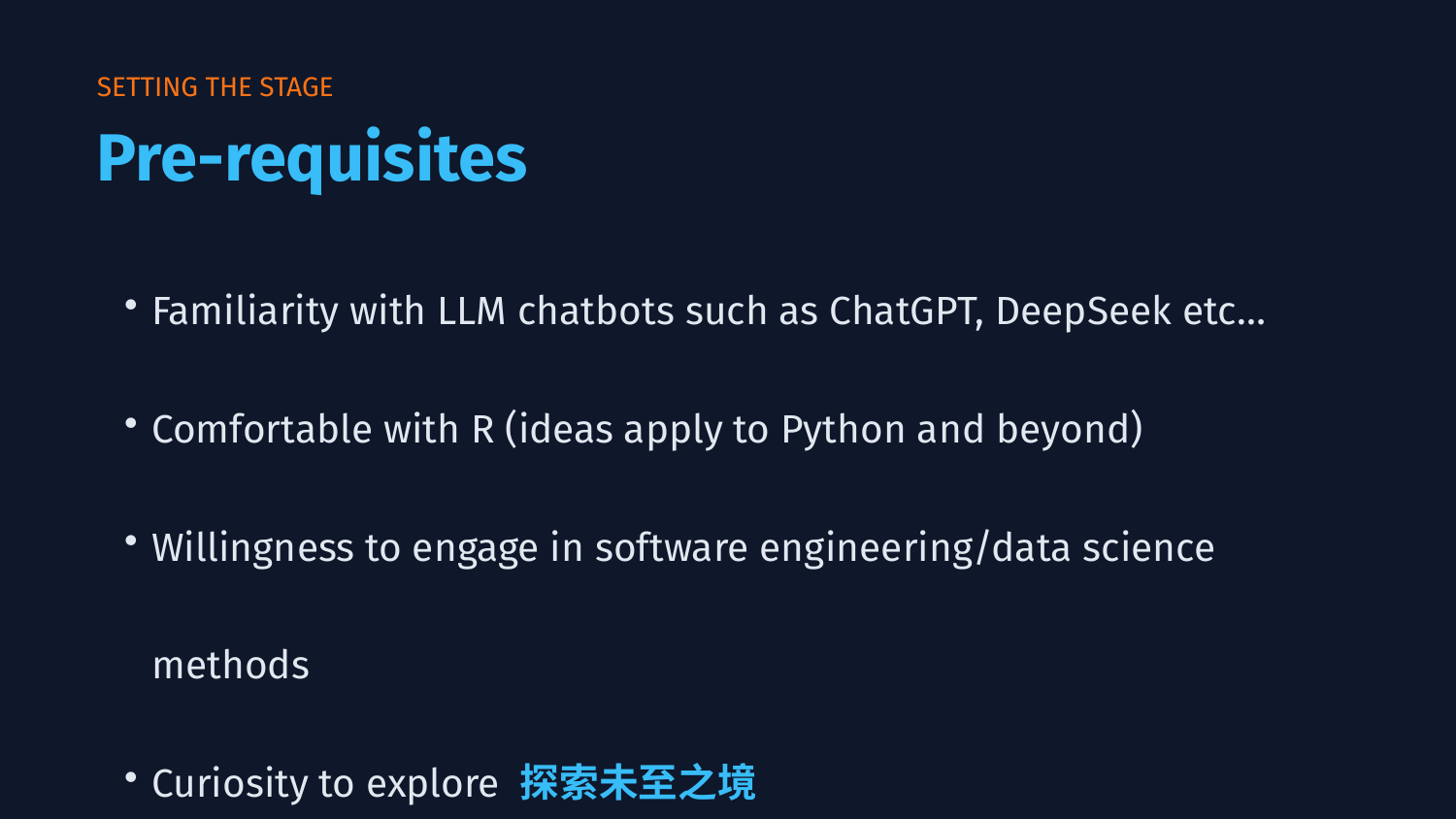

SETTING THE STAGE
Pre-requisites
Familiarity with LLM chatbots such as ChatGPT, DeepSeek etc…
Comfortable with R (ideas apply to Python and beyond)
Willingness to engage in software engineering/data science methods
Curiosity to explore 探索未至之境